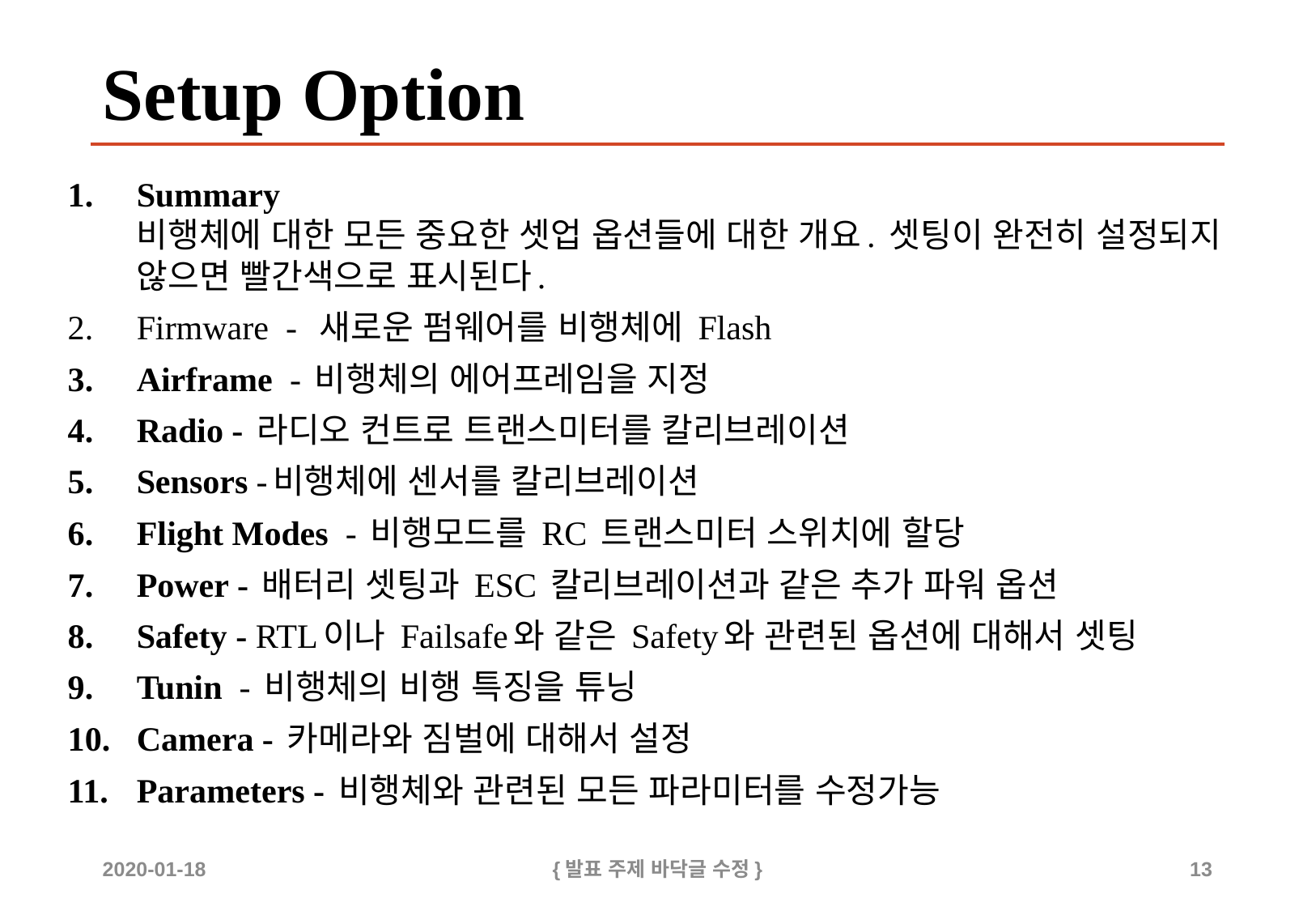

# Setup Option
Summary 
비행체에 대한 모든 중요한 셋업 옵션들에 대한 개요. 셋팅이 완전히 설정되지 않으면 빨간색으로 표시된다.
Firmware  -  새로운 펌웨어를 비행체에 Flash
Airframe  - 비행체의 에어프레임을 지정
Radio - 라디오 컨트로 트랜스미터를 칼리브레이션
Sensors -비행체에 센서를 칼리브레이션
Flight Modes  - 비행모드를 RC 트랜스미터 스위치에 할당
Power - 배터리 셋팅과 ESC 칼리브레이션과 같은 추가 파워 옵션
Safety - RTL이나 Failsafe와 같은 Safety와 관련된 옵션에 대해서 셋팅
Tunin  - 비행체의 비행 특징을 튜닝
Camera - 카메라와 짐벌에 대해서 설정
Parameters - 비행체와 관련된 모든 파라미터를 수정가능

2020-01-18
{발표 주제 바닥글 수정}
13